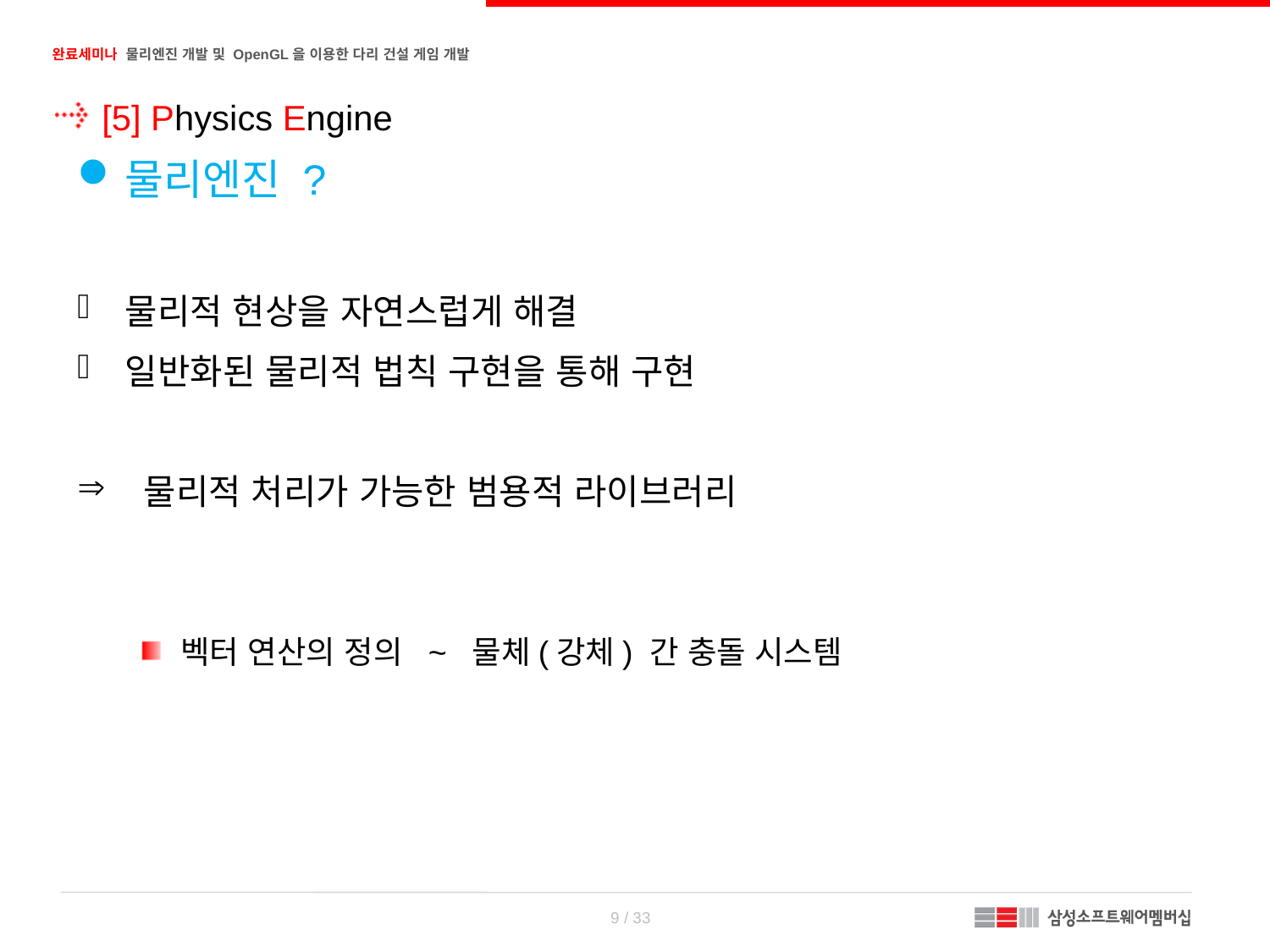

[5] Physics Engine

물리엔진 ?

물리적 현상을 자연스럽게 해결
일반화된 물리적 법칙 구현을 통해 구현

 물리적 처리가 가능한 범용적 라이브러리

벡터 연산의 정의  ~  물체(강체) 간 충돌 시스템